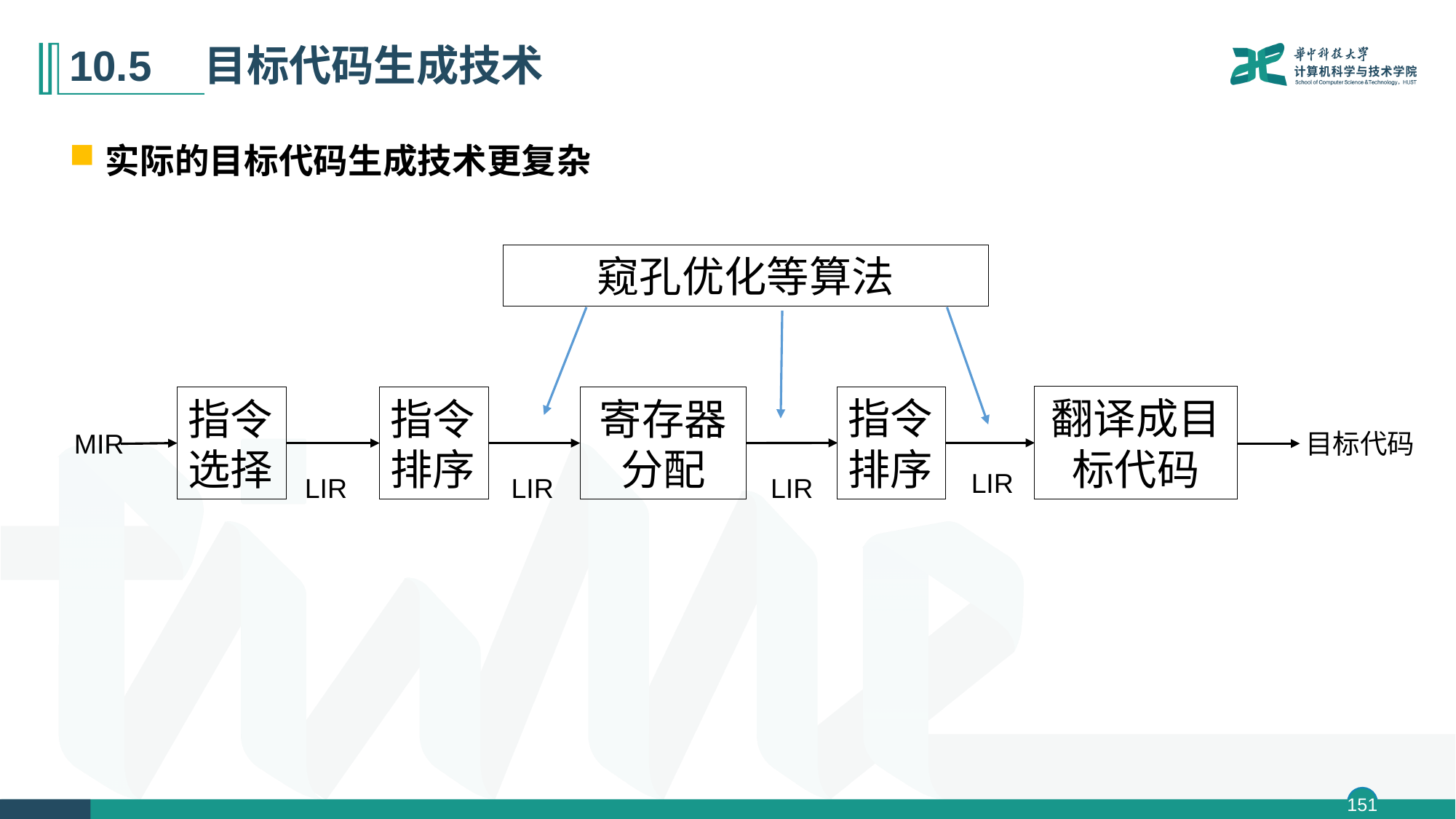

# 10.5　目标代码生成技术
实际的目标代码生成技术更复杂
窥孔优化等算法
翻译成目标代码
指令排序
指令选择
指令排序
寄存器分配
MIR
目标代码
LIR
LIR
LIR
LIR